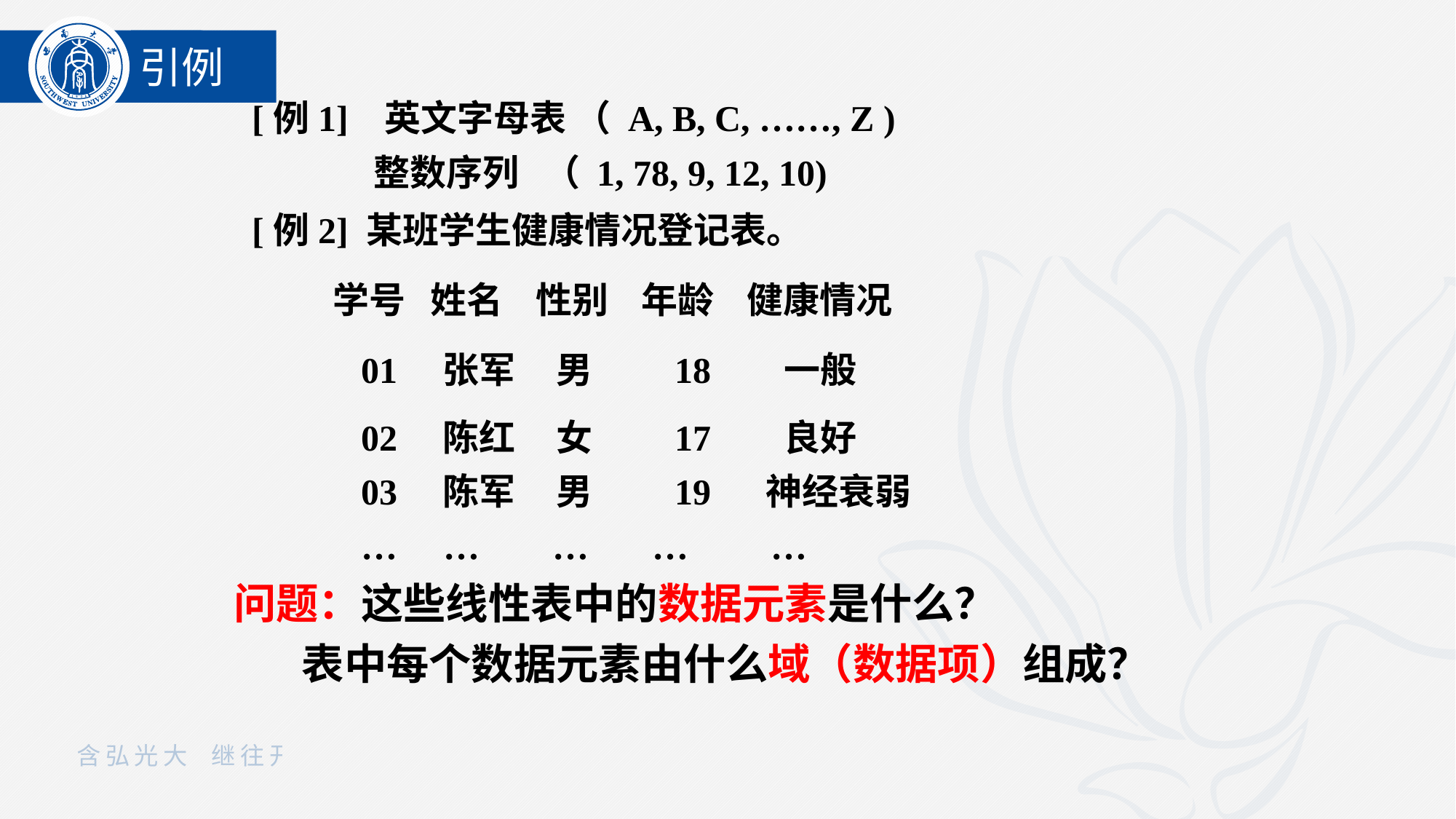

引例
  [例1]   英文字母表 （ A, B, C, ……, Z )
                整数序列   （ 1, 78, 9, 12, 10)
  [例2] 某班学生健康情况登记表。
           学号   姓名    性别    年龄    健康情况
              01    张军     男         18       一般
              02    陈红     女         17       良好
              03    陈军     男         19     神经衰弱
              …     …        …       …         …
问题：这些线性表中的数据元素是什么？
      表中每个数据元素由什么域（数据项）组成？